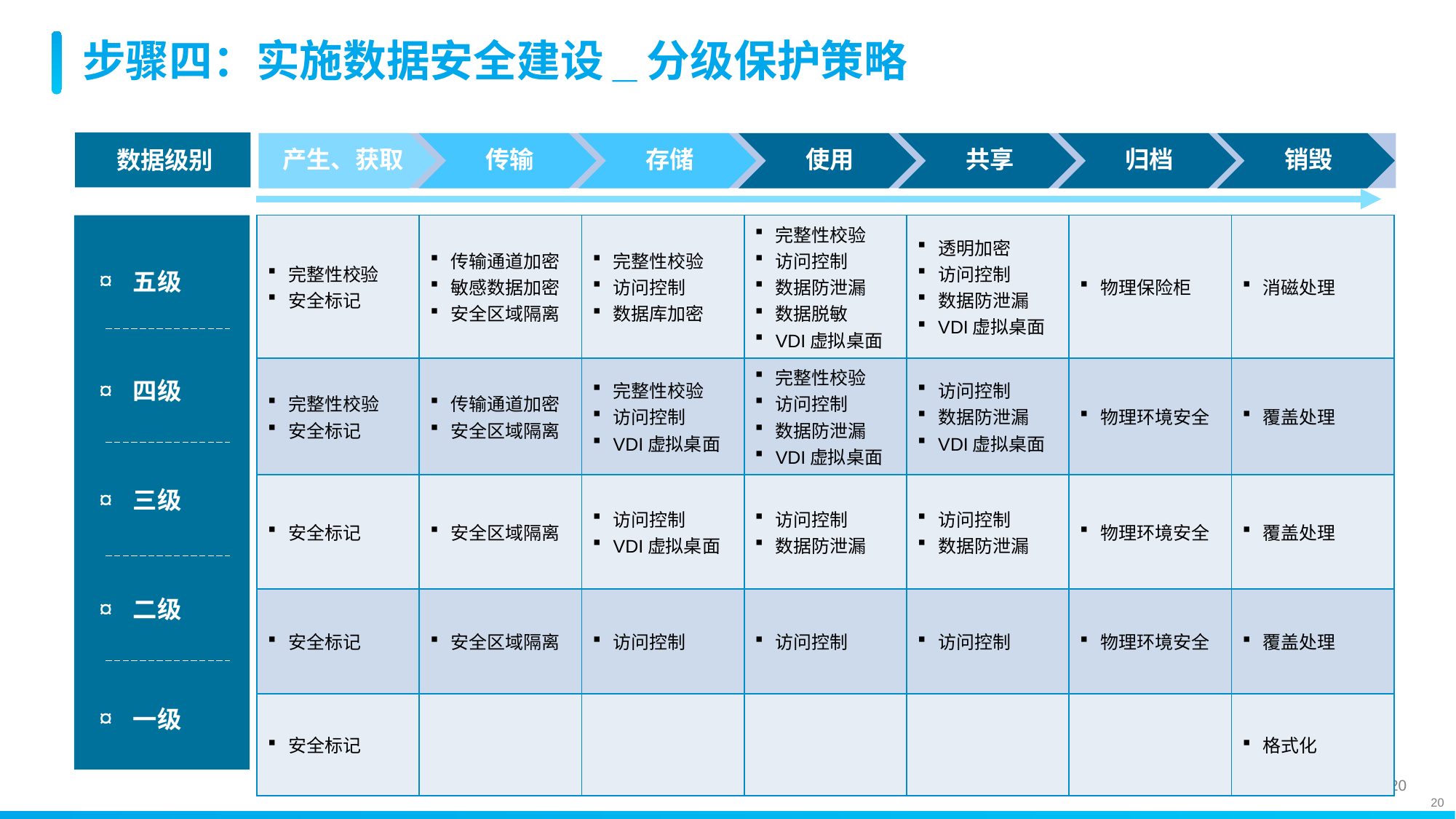

# 步骤四：实施数据安全建设_分级保护策略
数据级别
产生、获取
传输
存储
使用
共享
归档
销毁

| 完整性校验 安全标记 | 传输通道加密 敏感数据加密 安全区域隔离 | 完整性校验 访问控制 数据库加密 | 完整性校验 访问控制 数据防泄漏 数据脱敏 VDI虚拟桌面 | 透明加密 访问控制 数据防泄漏 VDI虚拟桌面 | 物理保险柜 | 消磁处理 |
| --- | --- | --- | --- | --- | --- | --- |
| 完整性校验 安全标记 | 传输通道加密 安全区域隔离 | 完整性校验 访问控制 VDI虚拟桌面 | 完整性校验 访问控制 数据防泄漏 VDI虚拟桌面 | 访问控制 数据防泄漏 VDI虚拟桌面 | 物理环境安全 | 覆盖处理 |
| 安全标记 | 安全区域隔离 | 访问控制 VDI虚拟桌面 | 访问控制 数据防泄漏 | 访问控制 数据防泄漏 | 物理环境安全 | 覆盖处理 |
| 安全标记 | 安全区域隔离 | 访问控制 | 访问控制 | 访问控制 | 物理环境安全 | 覆盖处理 |
| 安全标记 |  |  |  |  |  | 格式化 |
五级

四级

三级

二级

一级
20